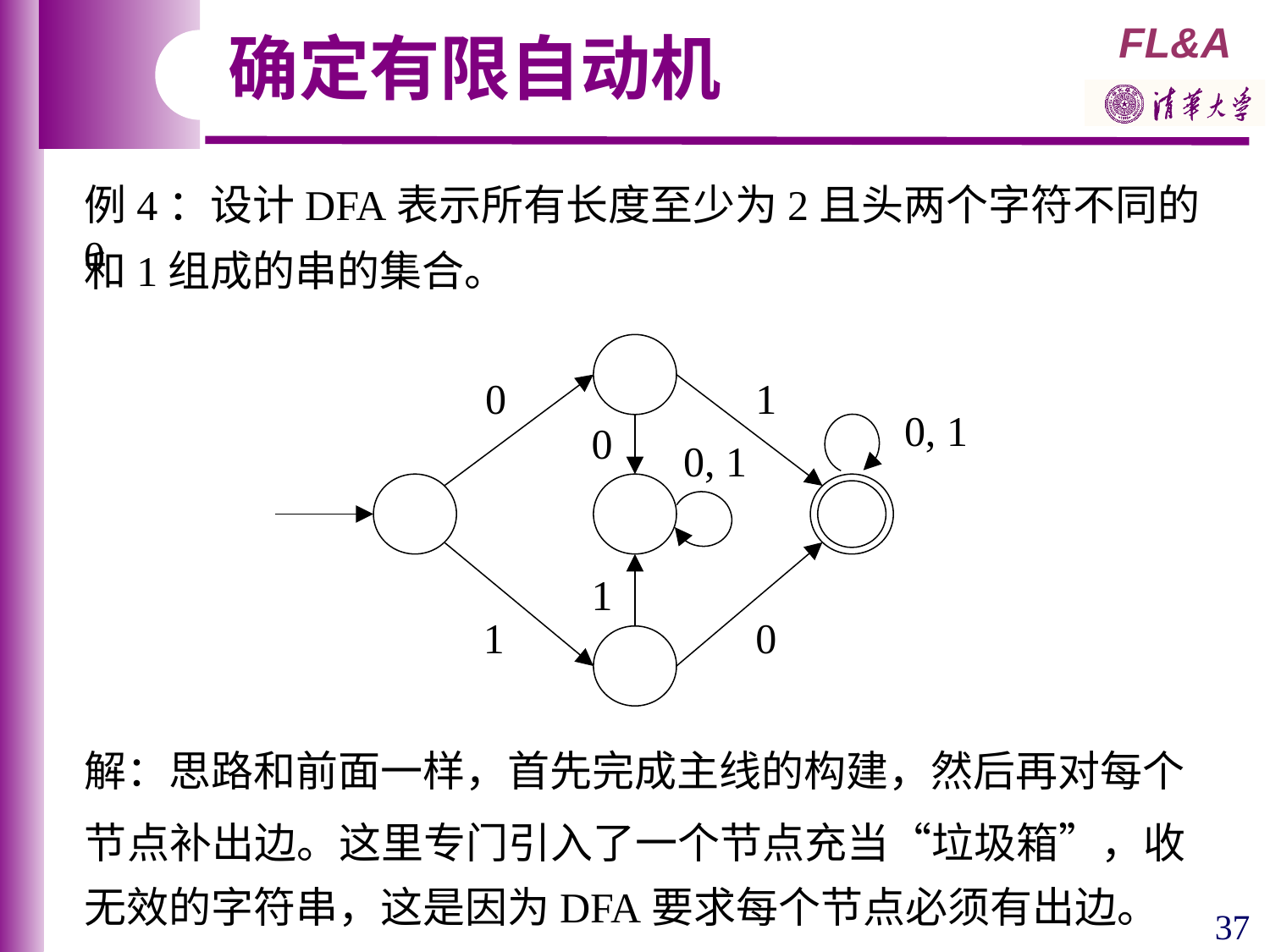

确定有限自动机
例4：设计DFA表示所有长度至少为2且头两个字符不同的0
和1组成的串的集合。

0
1

1
0

0, 1

0

0, 1

1
解：思路和前面一样，首先完成主线的构建，然后再对每个
节点补出边。这里专门引入了一个节点充当“垃圾箱”，收
无效的字符串，这是因为DFA要求每个节点必须有出边。
37